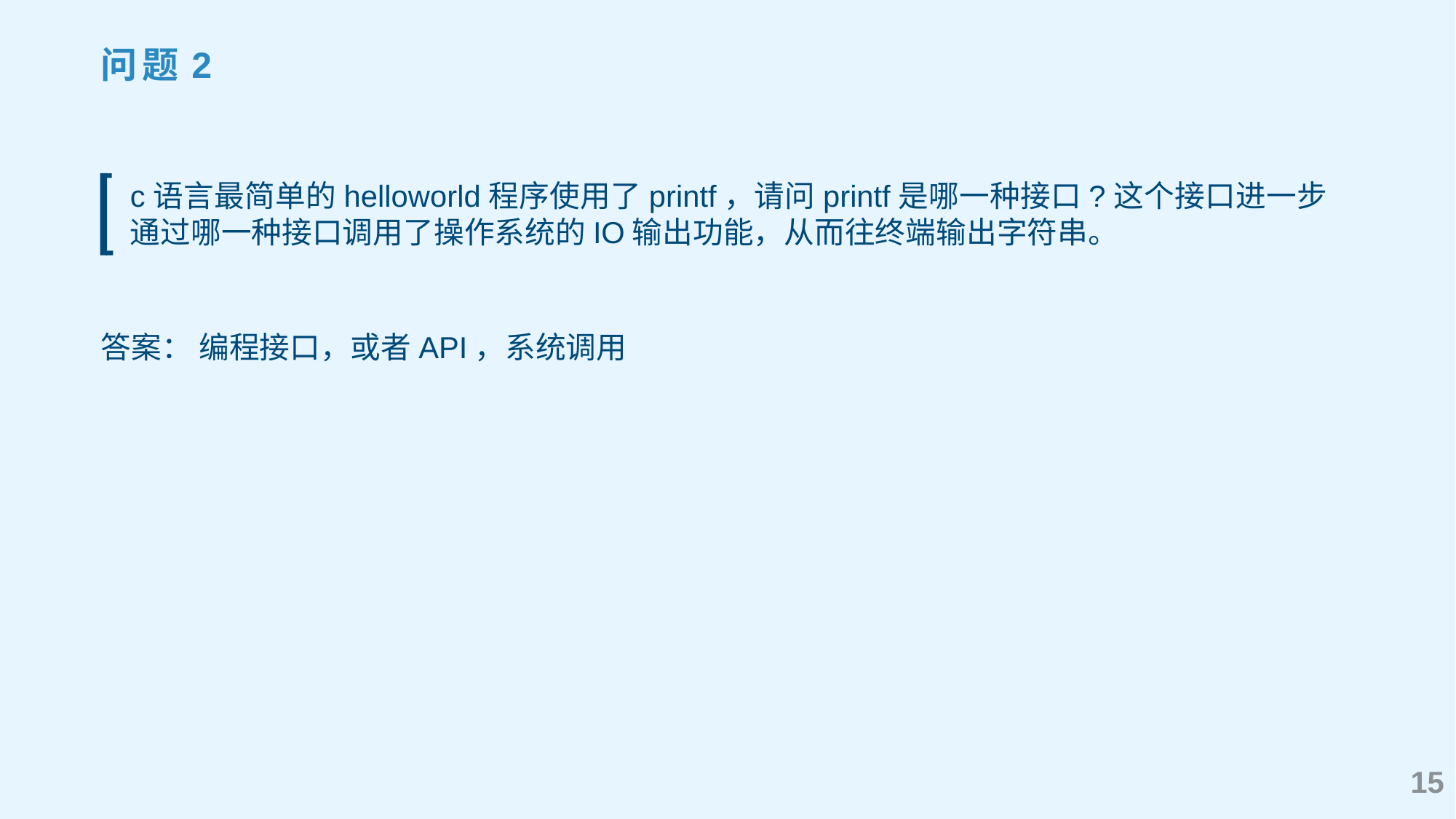

问题2
c语言最简单的helloworld程序使用了printf，请问printf是哪一种接口?这个接口进一步通过哪一种接口调用了操作系统的IO输出功能，从而往终端输出字符串。

答案： 编程接口，或者API，系统调用
15